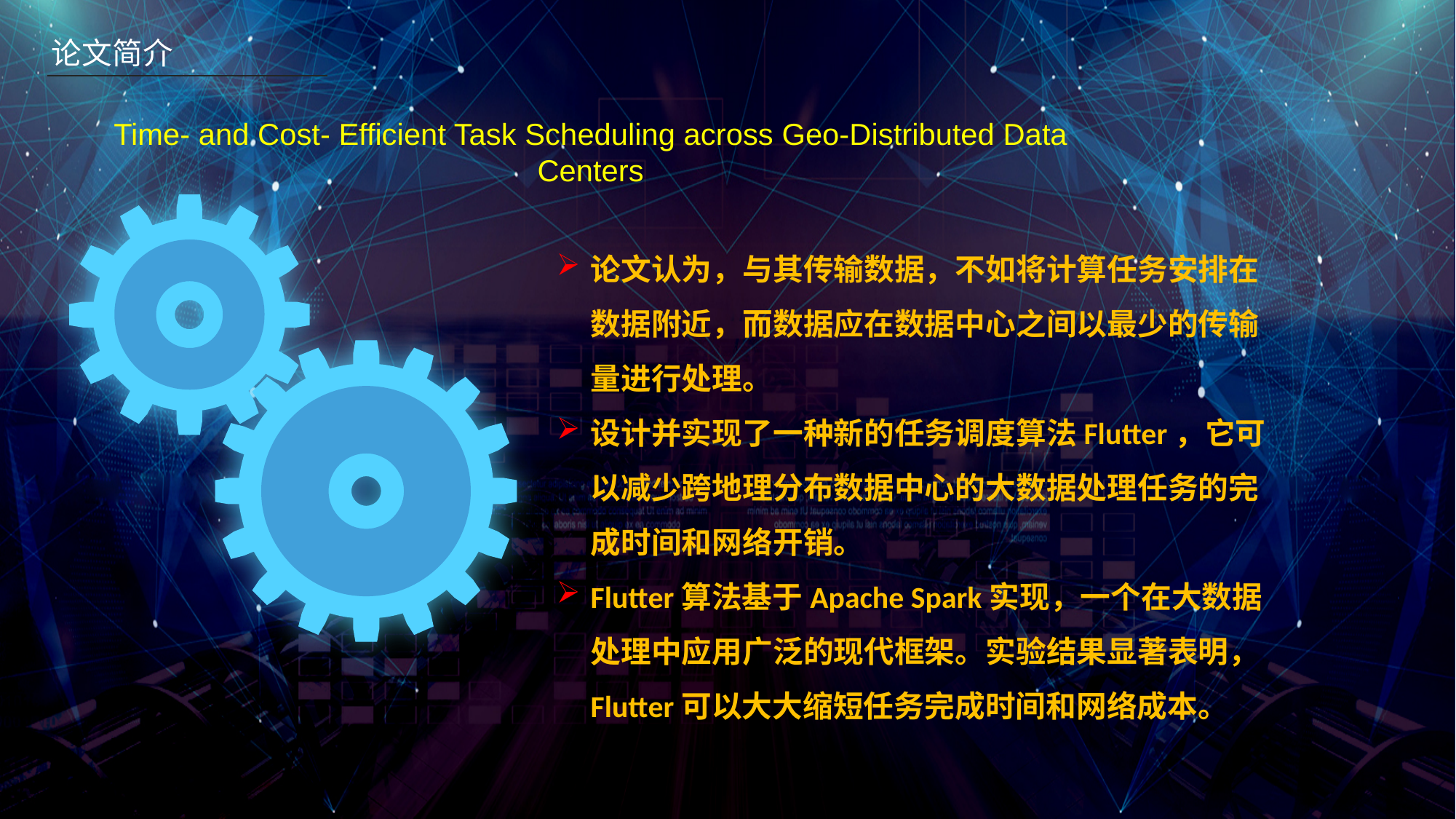

论文简介
Time- and Cost- Efficient Task Scheduling across Geo-Distributed Data Centers

论文认为，与其传输数据，不如将计算任务安排在数据附近，而数据应在数据中心之间以最少的传输量进行处理。
设计并实现了一种新的任务调度算法Flutter，它可以减少跨地理分布数据中心的大数据处理任务的完成时间和网络开销。
Flutter算法基于Apache Spark实现，一个在大数据处理中应用广泛的现代框架。实验结果显著表明， Flutter可以大大缩短任务完成时间和网络成本。